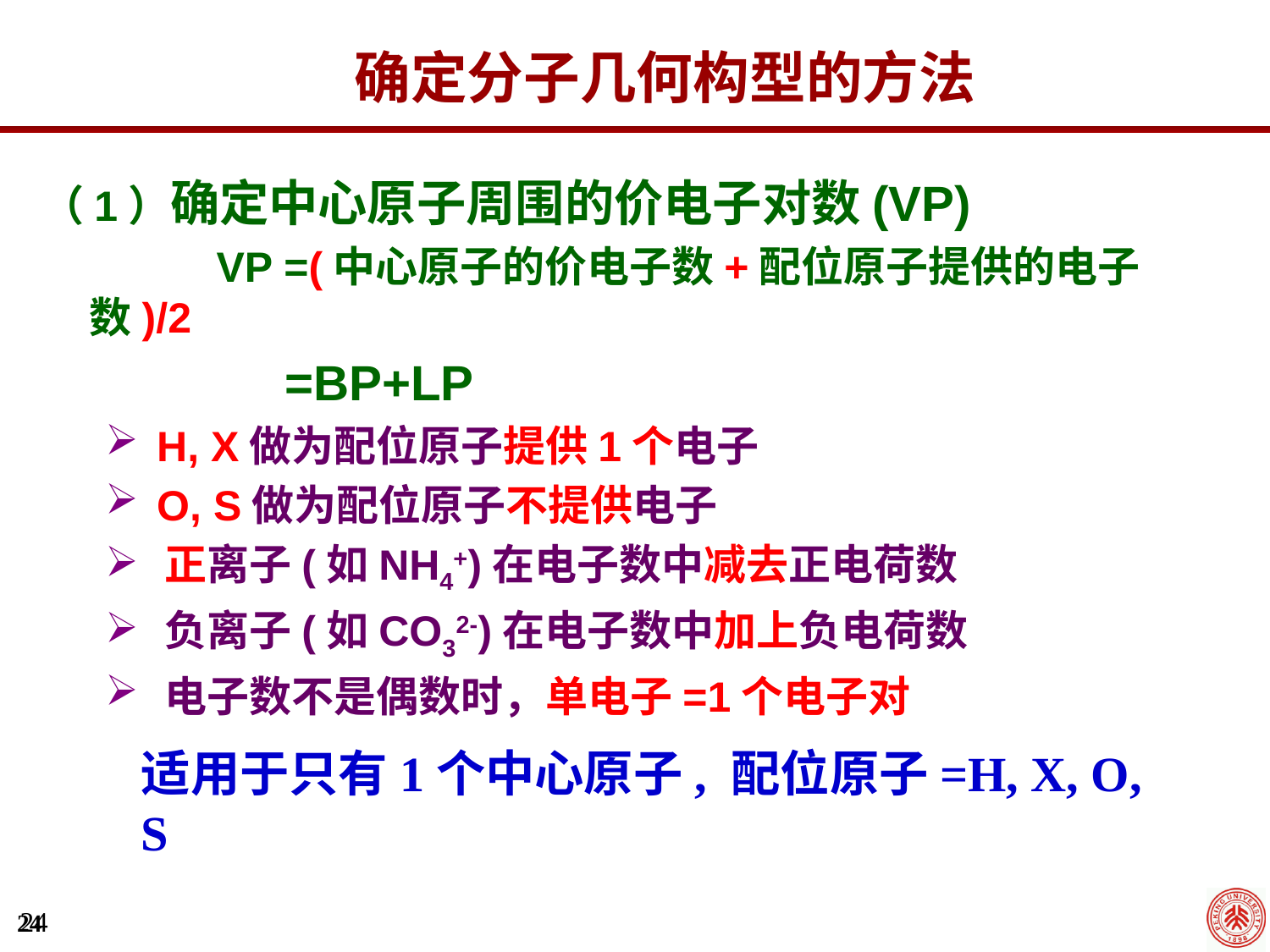

# 确定分子几何构型的方法

（1）确定中心原子周围的价电子对数(VP)
		VP =(中心原子的价电子数+配位原子提供的电子数)/2
		     =BP+LP
 H, X做为配位原子提供1个电子
 O, S做为配位原子不提供电子
 正离子(如NH4+)在电子数中减去正电荷数
 负离子(如CO32-)在电子数中加上负电荷数
 电子数不是偶数时，单电子=1个电子对
适用于只有1个中心原子, 配位原子=H, X, O, S
24